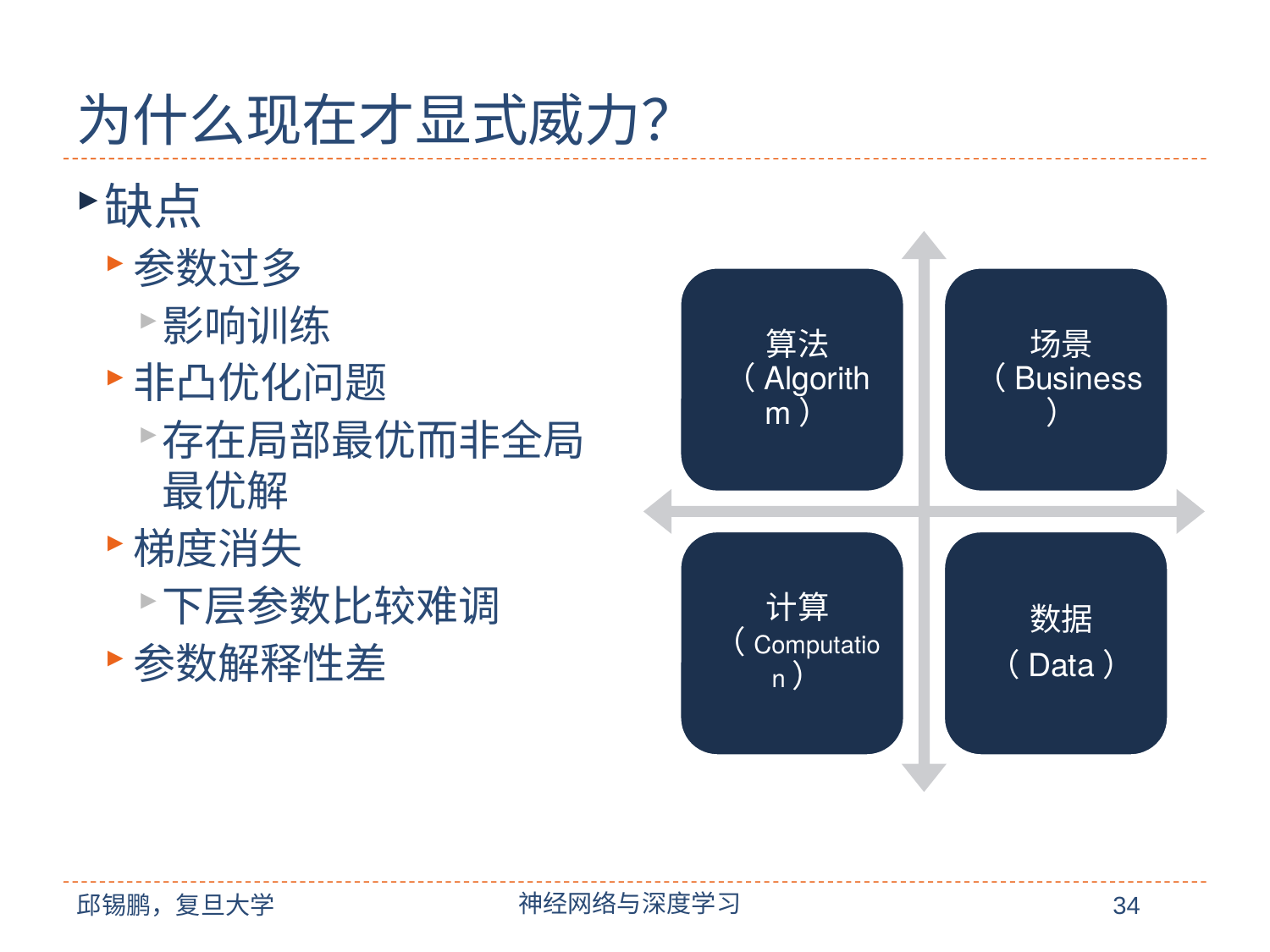

# 为什么现在才显式威力？
算法（Algorithm）
场景（Business）
计算（Computation）
数据
（Data）
缺点
参数过多
影响训练
非凸优化问题
存在局部最优而非全局最优解
梯度消失
下层参数比较难调
参数解释性差